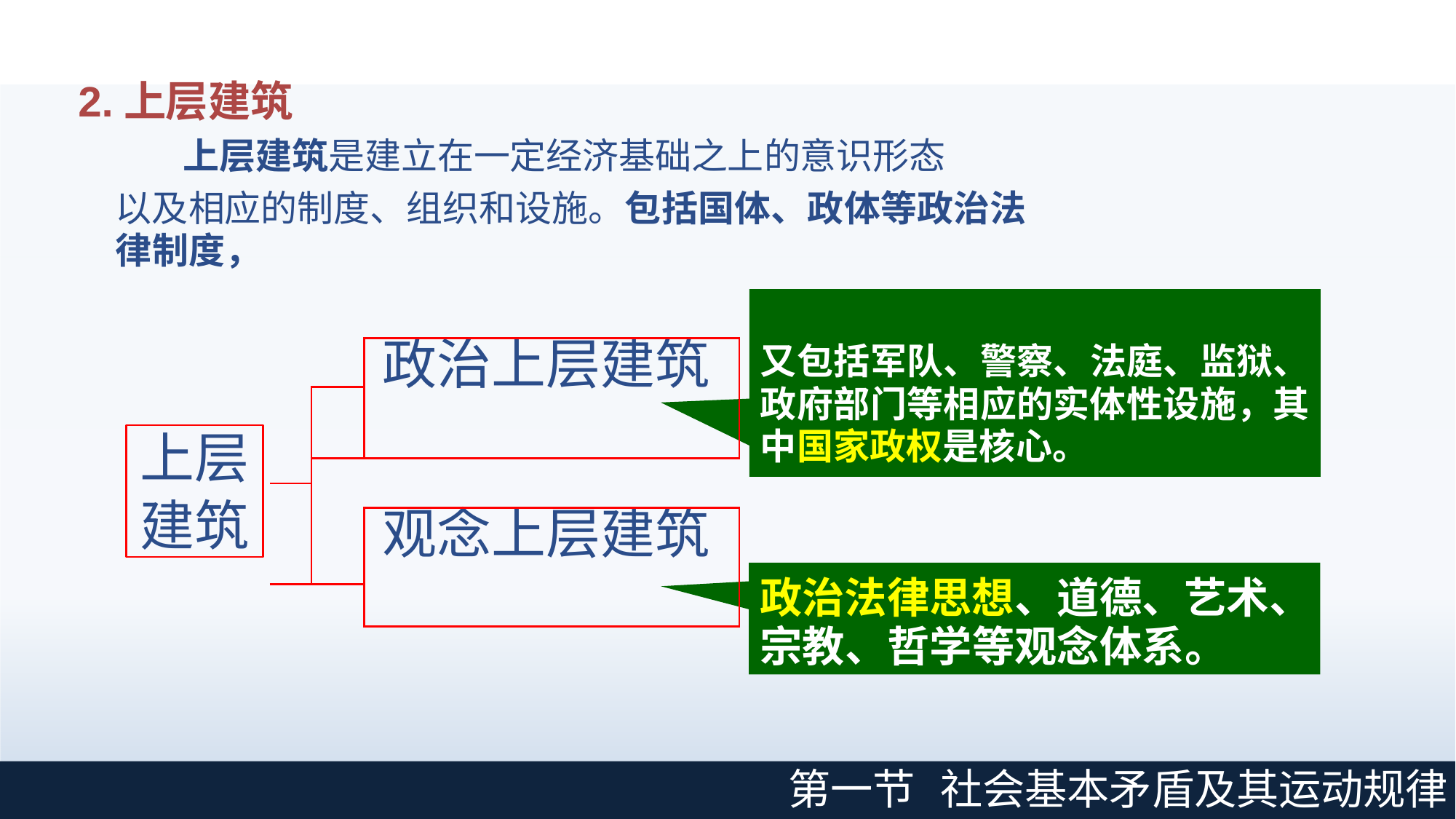

2.上层建筑
          上层建筑是建立在一定经济基础之上的意识形态
以及相应的制度、组织和设施。包括国体、政体等政治法律制度，

又包括军队、警察、法庭、监狱、 政府部门等相应的实体性设施，其 中国家政权是核心。
|  |  | 政治上层建筑 |
| --- | --- | --- |
|  |  |  |
|  |  |  |
|  |  |  |
|  |  | 观念上层建筑 |
|  |  |  |
上层
建筑

政治法律思想、道德、艺术、 宗教、哲学等观念体系。
第一节
社会基本矛盾及其运动规律